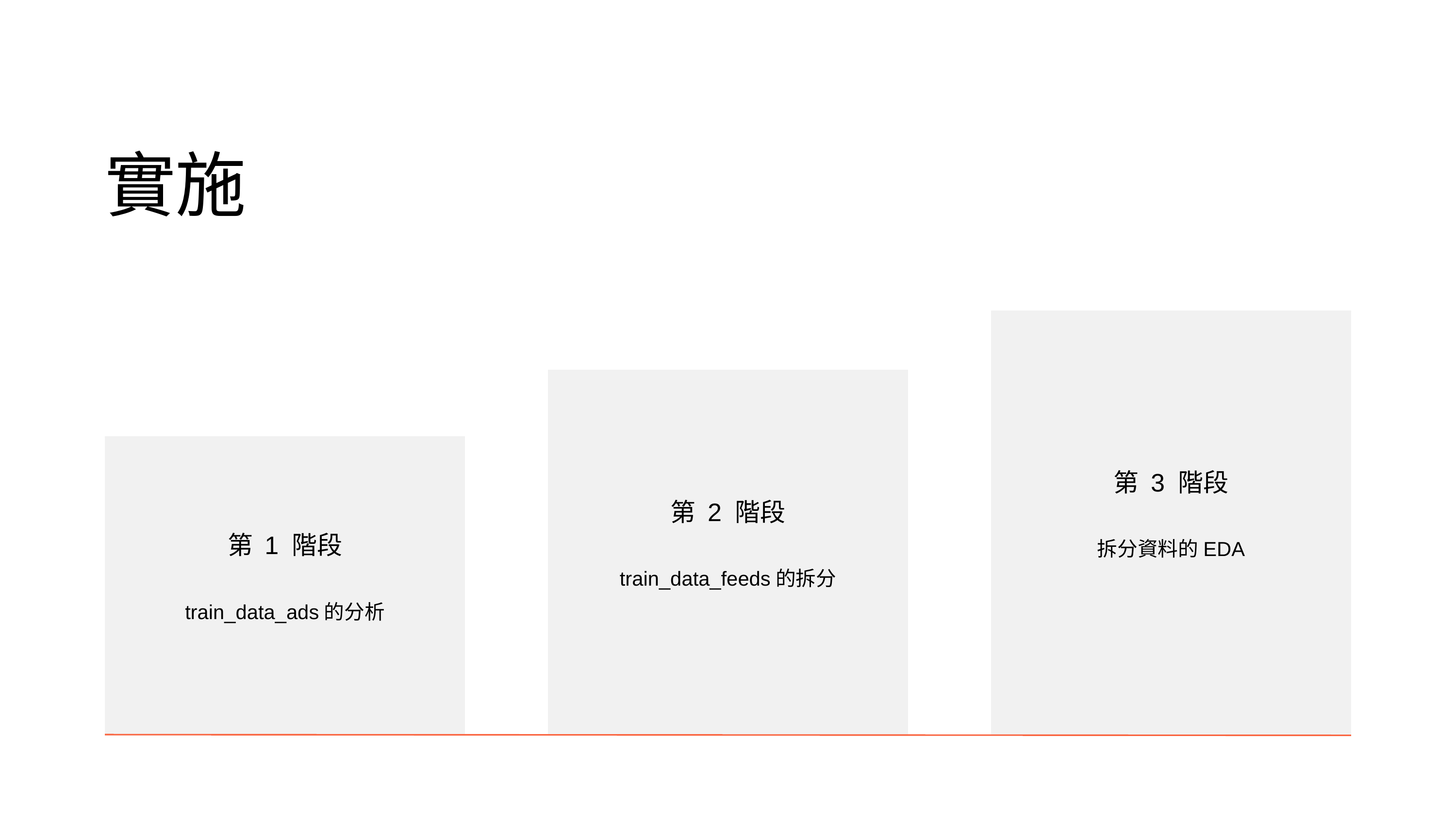

實施

第 3 階段

拆分資料的EDA

第 2 階段

train_data_feeds的拆分

第 1 階段

train_data_ads的分析